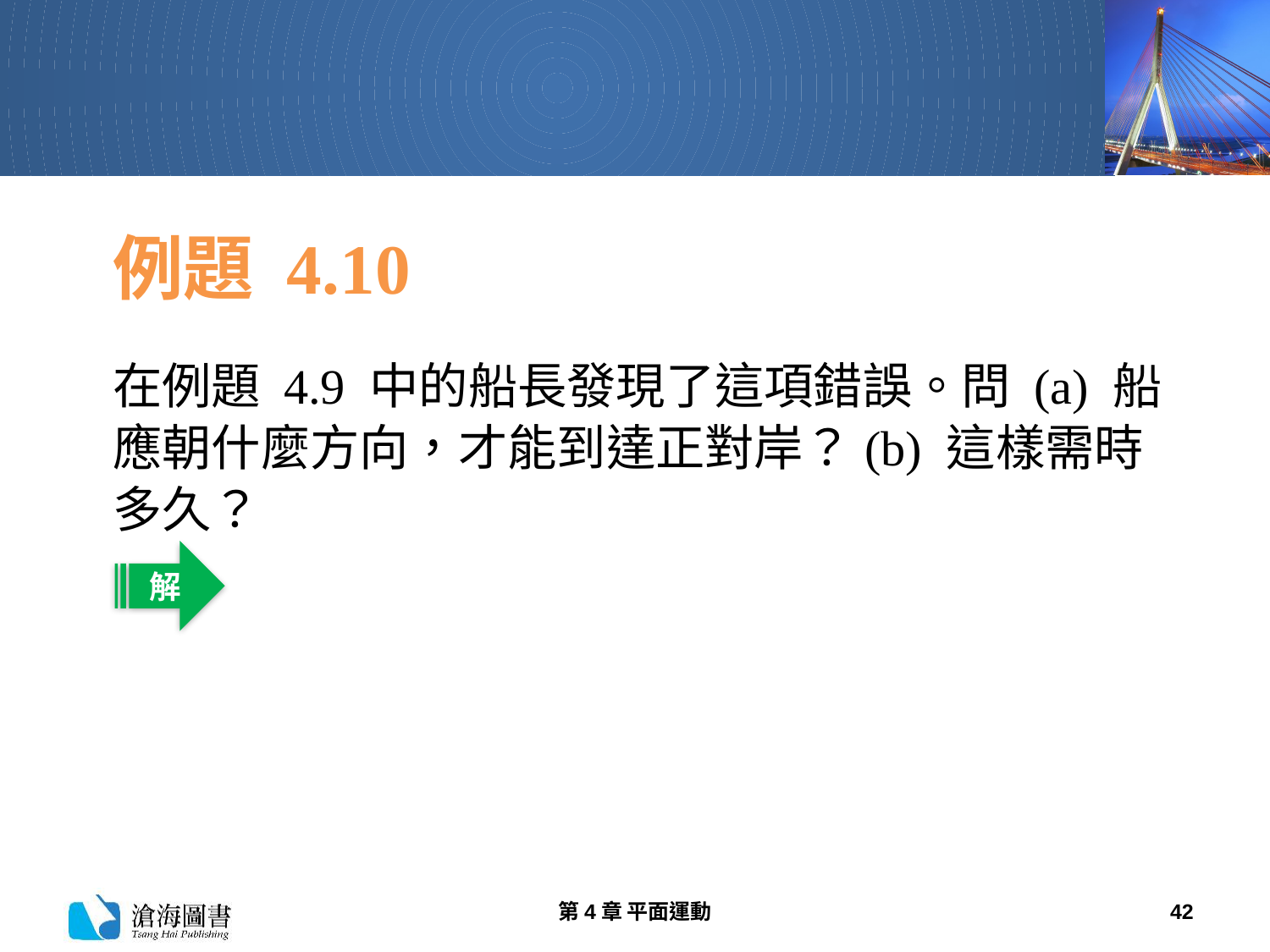

# 例題 4.10
在例題 4.9 中的船長發現了這項錯誤。問 (a) 船應朝什麼方向，才能到達正對岸？(b) 這樣需時多久？

解
第4章 平面運動
42